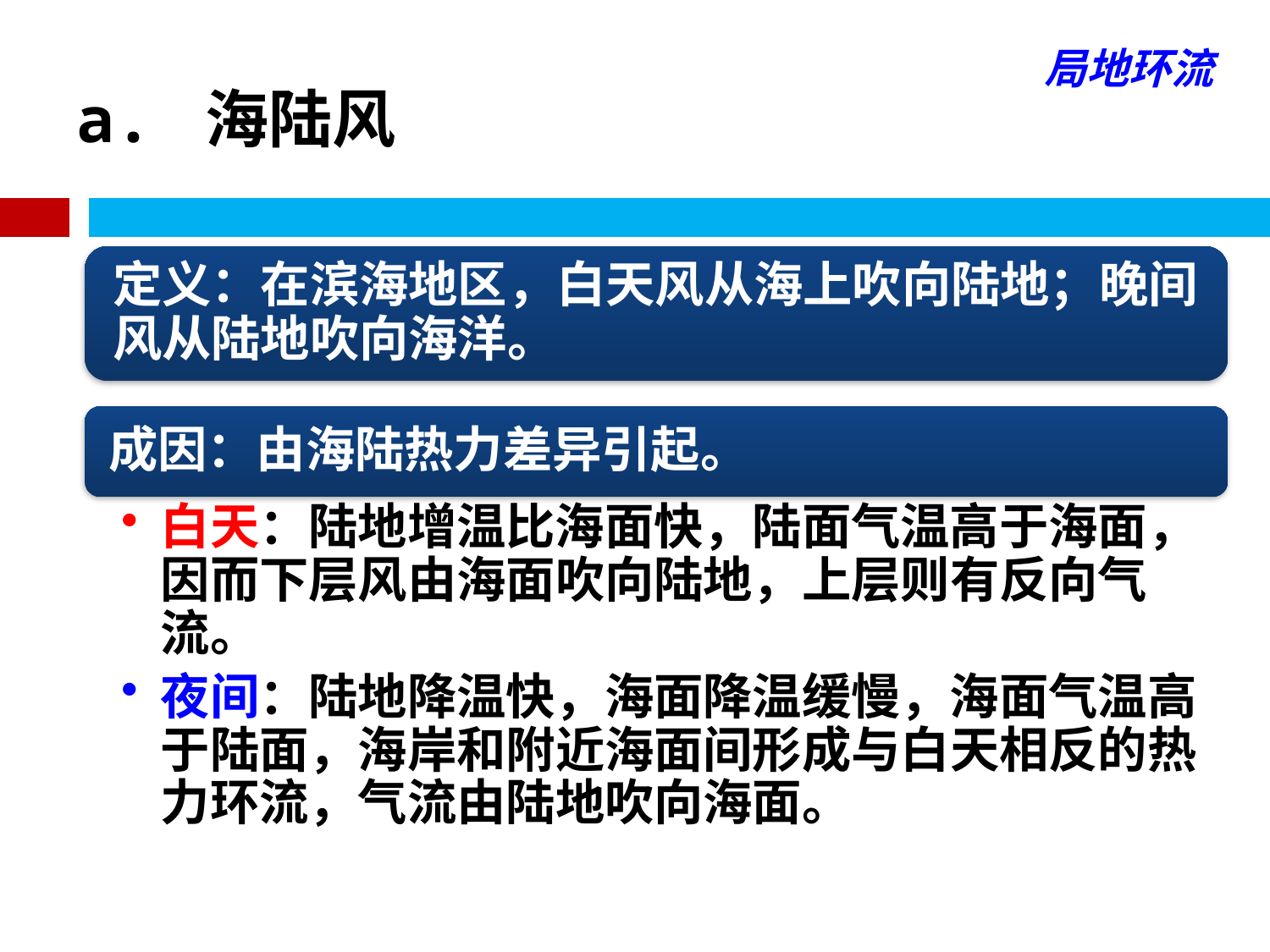

局地环流
# a. 海陆风
定义：在滨海地区，白天风从海上吹向陆地；晚间风从陆地吹向海洋。
成因：由海陆热力差异引起。
白天：陆地增温比海面快，陆面气温高于海面，因而下层风由海面吹向陆地，上层则有反向气流。
夜间：陆地降温快，海面降温缓慢，海面气温高于陆面，海岸和附近海面间形成与白天相反的热力环流，气流由陆地吹向海面。